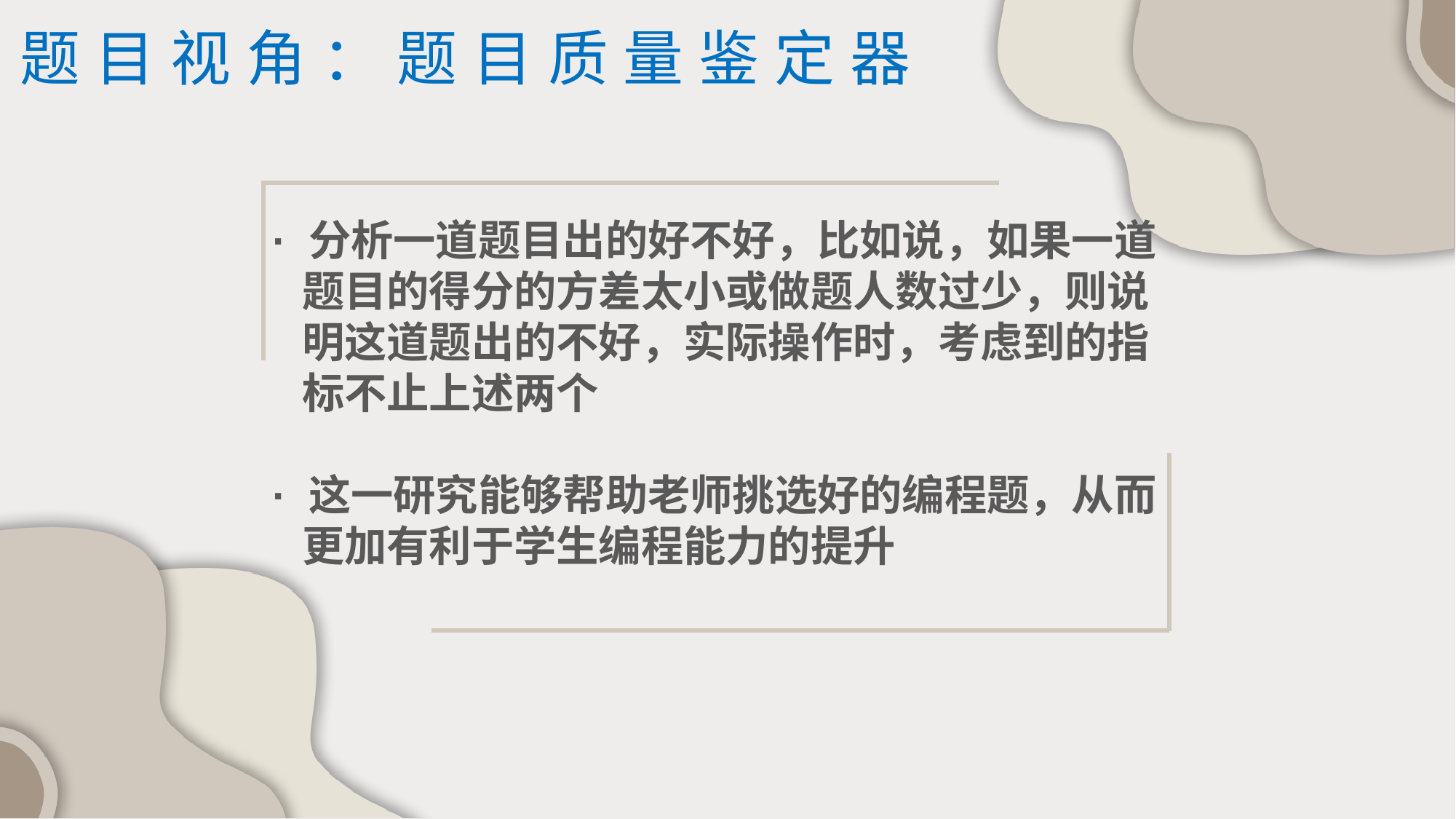

题目视角：题目质量鉴定器
· 分析一道题目出的好不好，比如说，如果一道
  题目的得分的方差太小或做题人数过少，则说
  明这道题出的不好，实际操作时，考虑到的指
  标不止上述两个

· 这一研究能够帮助老师挑选好的编程题，从而
  更加有利于学生编程能力的提升